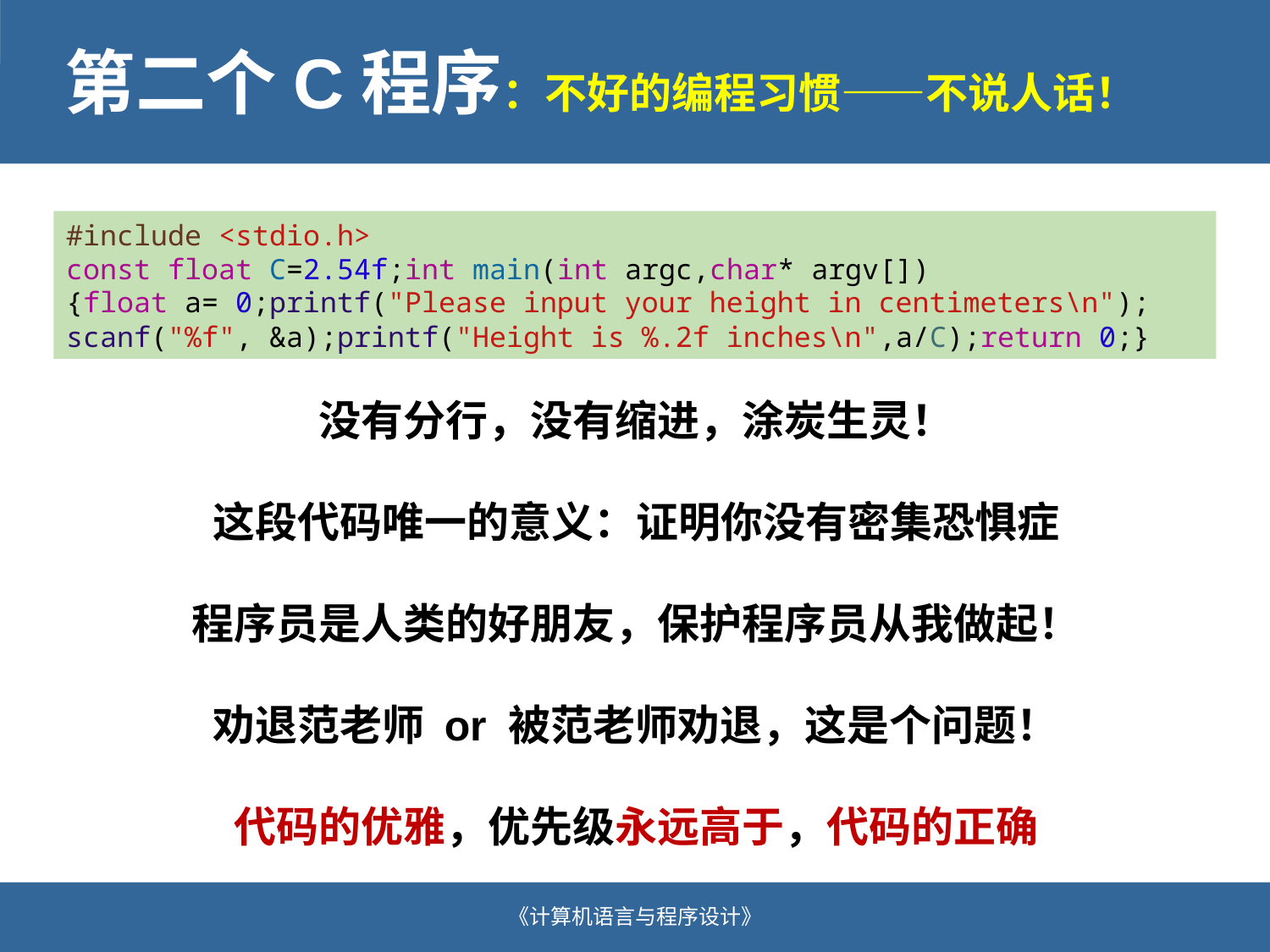

# 第二个C程序：不好的编程习惯——不说人话！
#include <stdio.h>
const float C=2.54f;int main(int argc,char* argv[])
{float a= 0;printf("Please input your height in centimeters\n");
scanf("%f", &a);printf("Height is %.2f inches\n",a/C);return 0;}
没有分行，没有缩进，涂炭生灵！

这段代码唯一的意义：证明你没有密集恐惧症

程序员是人类的好朋友，保护程序员从我做起！

劝退范老师 or 被范老师劝退，这是个问题！

代码的优雅，优先级永远高于，代码的正确

《计算机语言与程序设计》
38